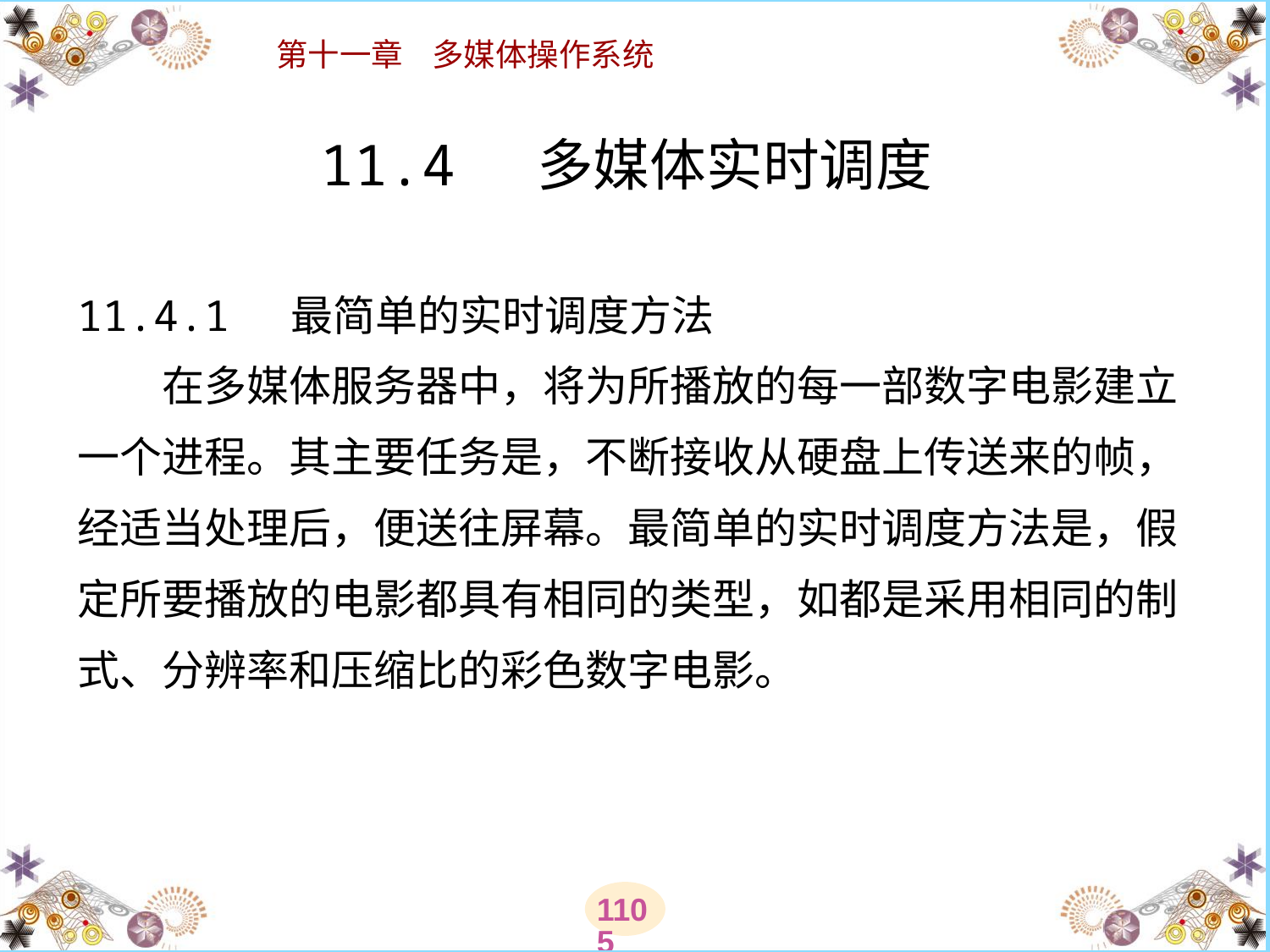

# 11.4  多媒体实时调度 11.4.1  最简单的实时调度方法 　　在多媒体服务器中，将为所播放的每一部数字电影建立一个进程。其主要任务是，不断接收从硬盘上传送来的帧，经适当处理后，便送往屏幕。最简单的实时调度方法是，假定所要播放的电影都具有相同的类型，如都是采用相同的制式、分辨率和压缩比的彩色数字电影。